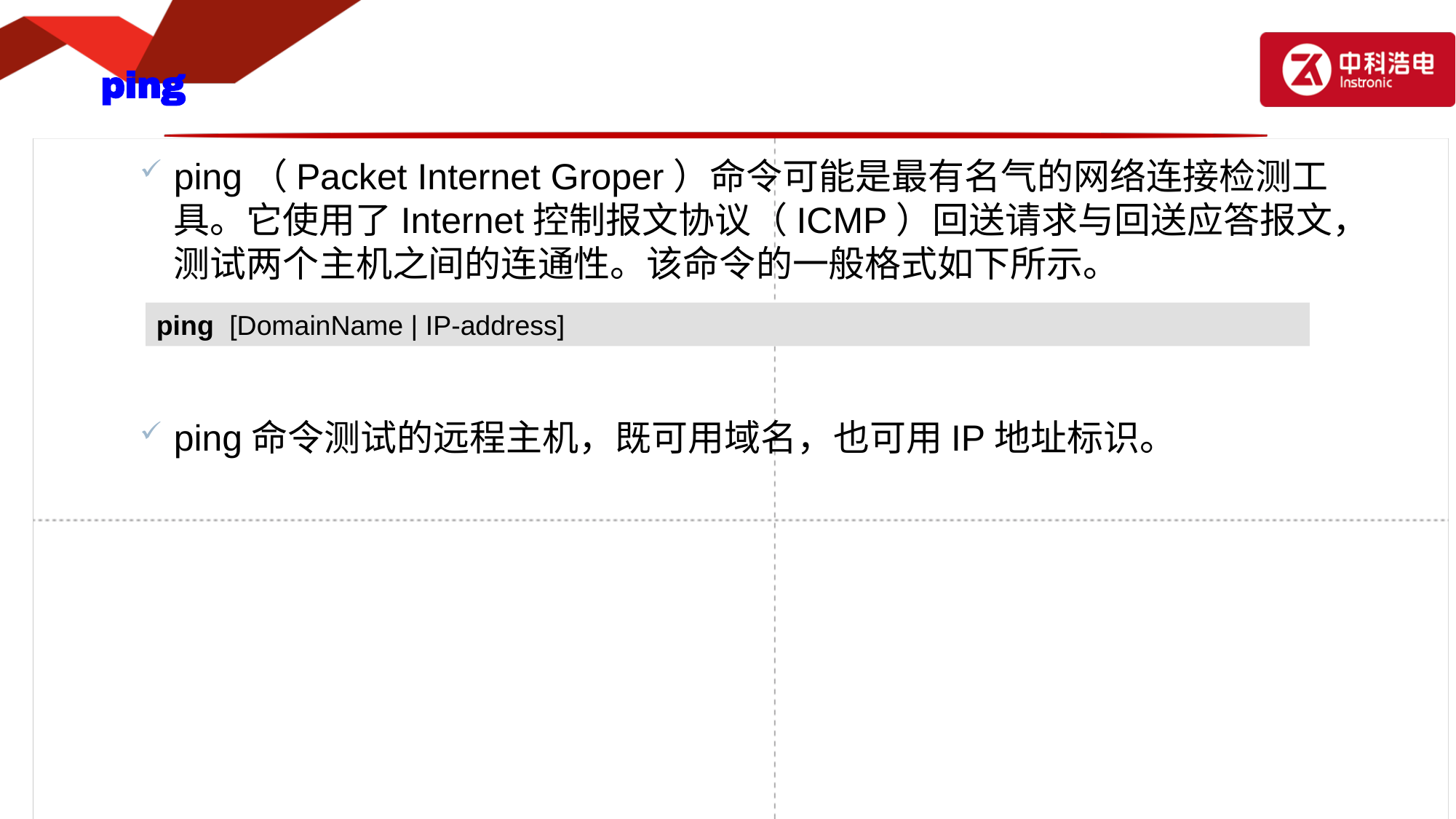

# ping
ping（Packet Internet Groper）命令可能是最有名气的网络连接检测工具。它使用了Internet控制报文协议（ICMP）回送请求与回送应答报文，测试两个主机之间的连通性。该命令的一般格式如下所示。

ping命令测试的远程主机，既可用域名，也可用IP地址标识。
ping  [DomainName | IP-address]